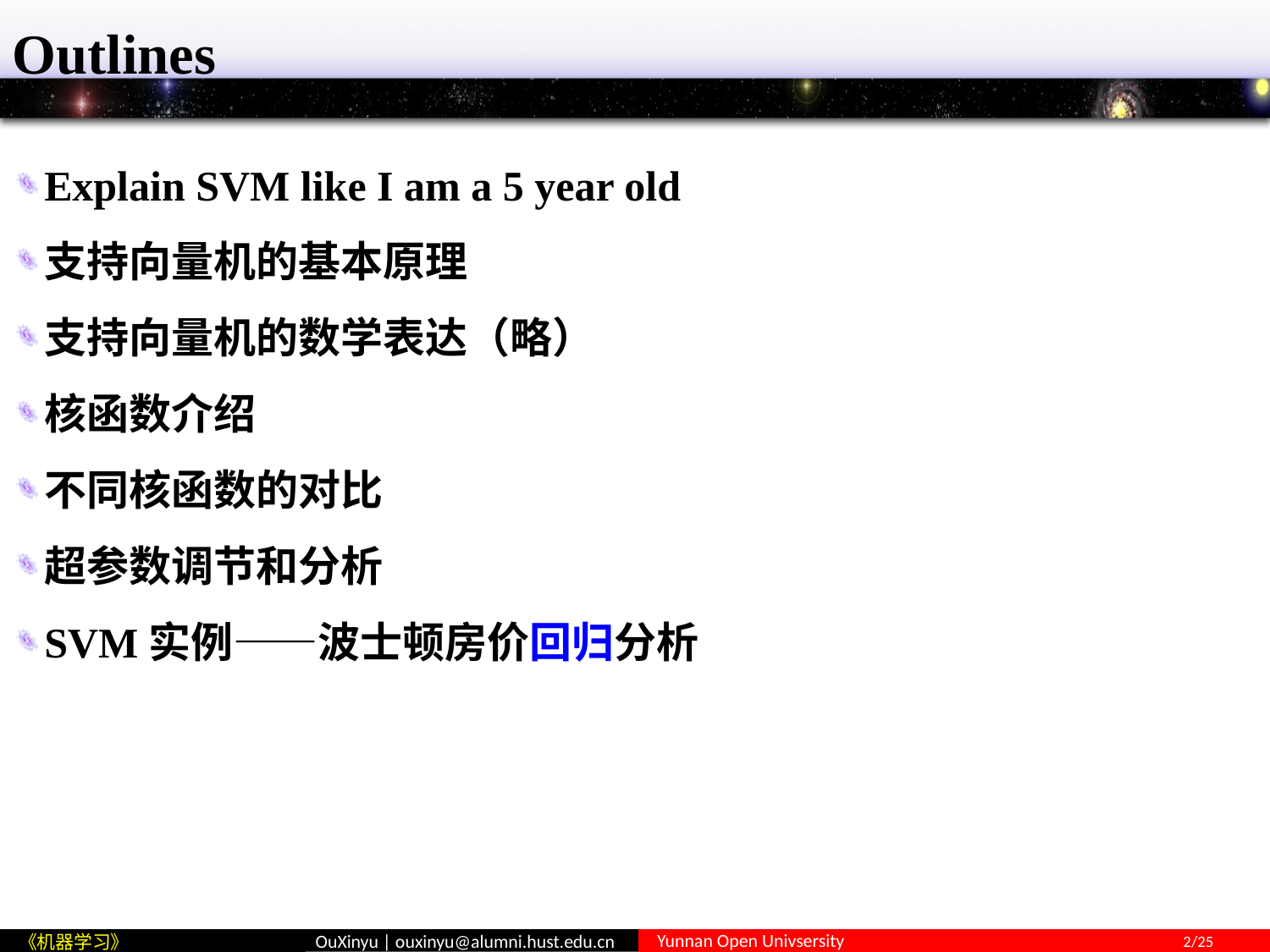

# Outlines
Explain SVM like I am a 5 year old
支持向量机的基本原理
支持向量机的数学表达（略）
核函数介绍
不同核函数的对比
超参数调节和分析
SVM实例——波士顿房价回归分析